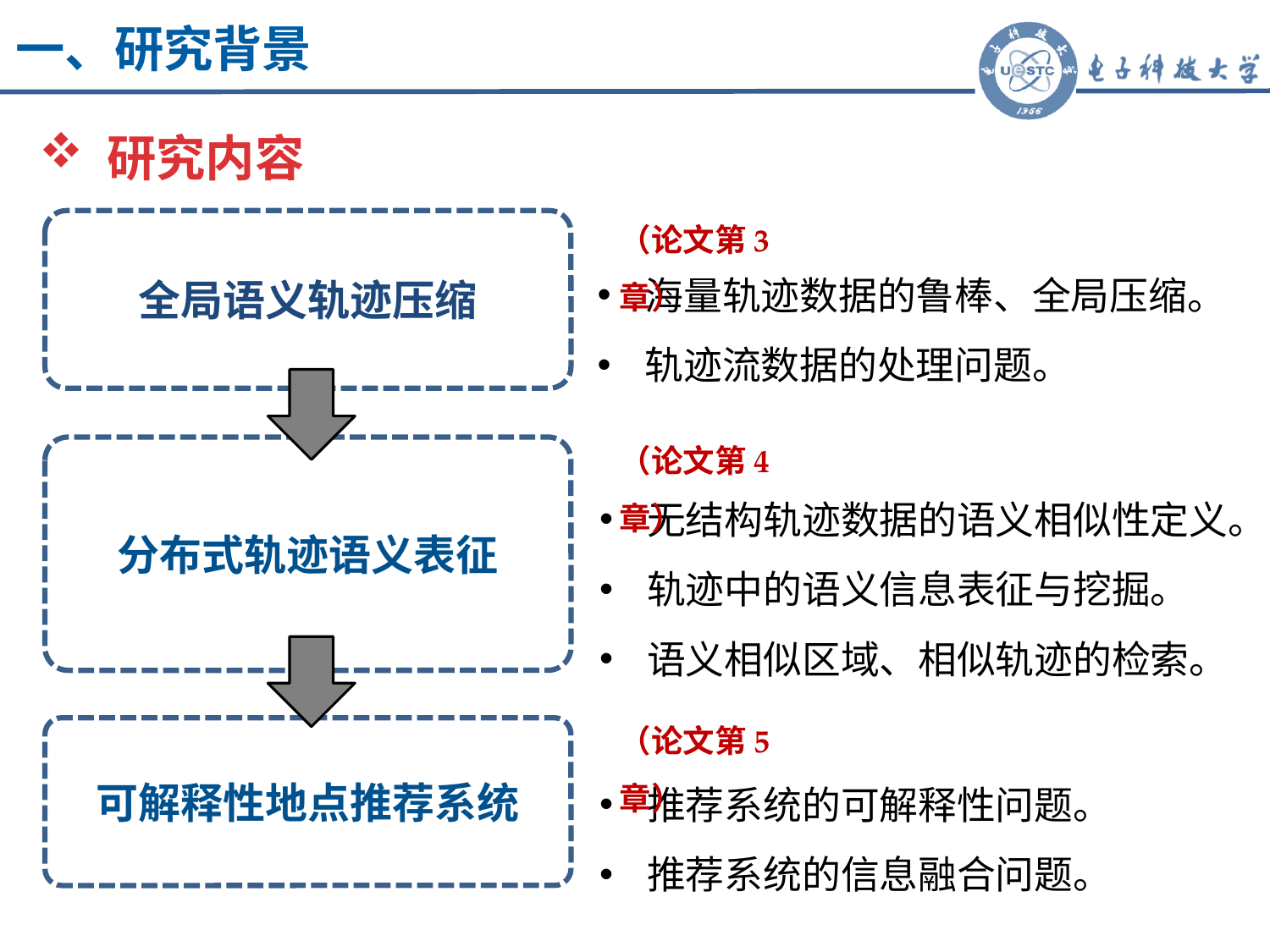

一、研究背景
 研究内容
（论文第3章）
全局语义轨迹压缩
海量轨迹数据的鲁棒、全局压缩。
轨迹流数据的处理问题。

（论文第4章）
分布式轨迹语义表征
无结构轨迹数据的语义相似性定义。
轨迹中的语义信息表征与挖掘。
语义相似区域、相似轨迹的检索。

（论文第5章）
可解释性地点推荐系统
推荐系统的可解释性问题。
推荐系统的信息融合问题。